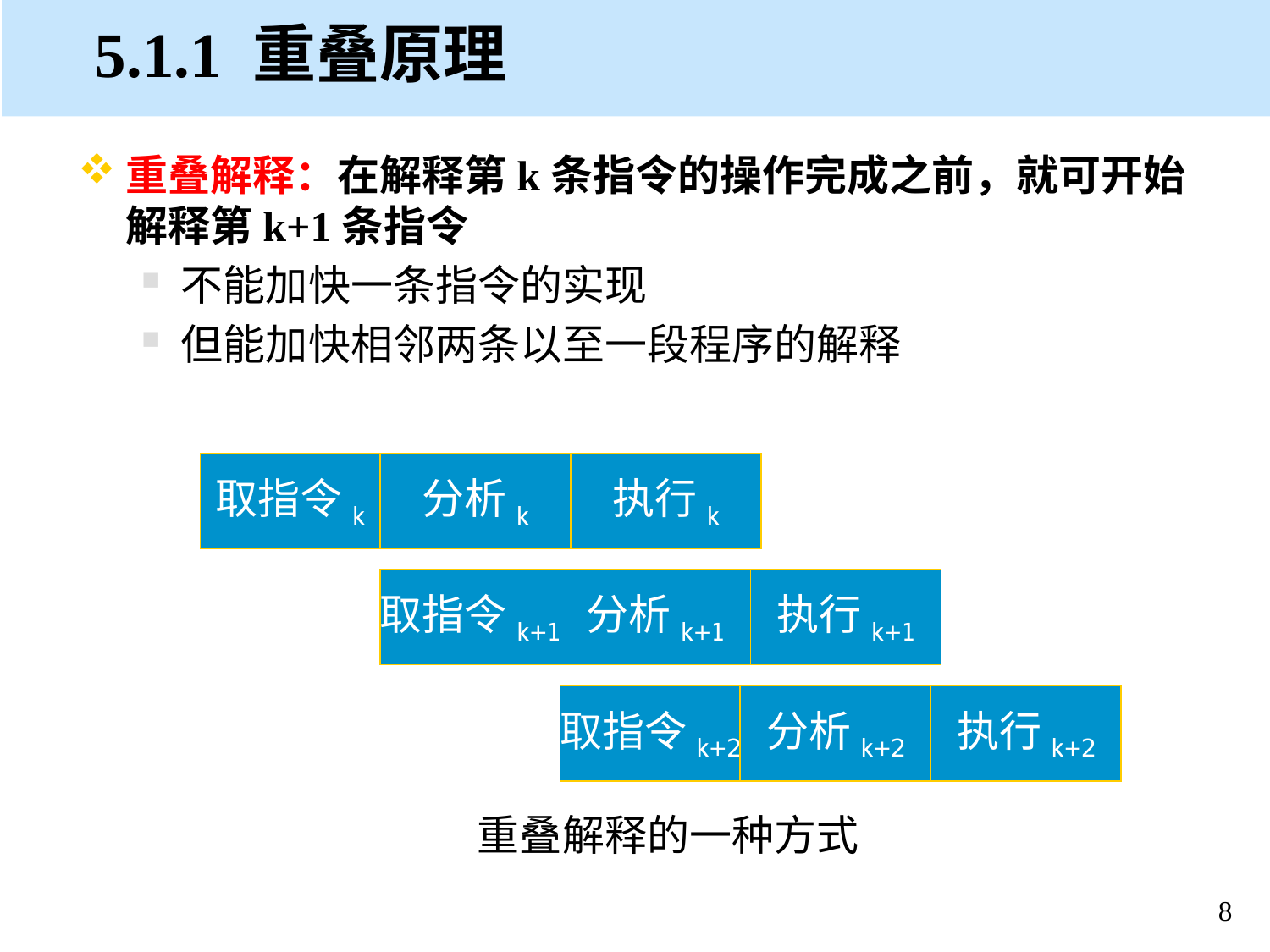

# 5.1.1 重叠原理
重叠解释：在解释第k条指令的操作完成之前，就可开始解释第k+1条指令
不能加快一条指令的实现
但能加快相邻两条以至一段程序的解释
取指令k
分析k
执行k
取指令k+1
分析k+1
执行k+1
取指令k+2
分析k+2
执行k+2
重叠解释的一种方式